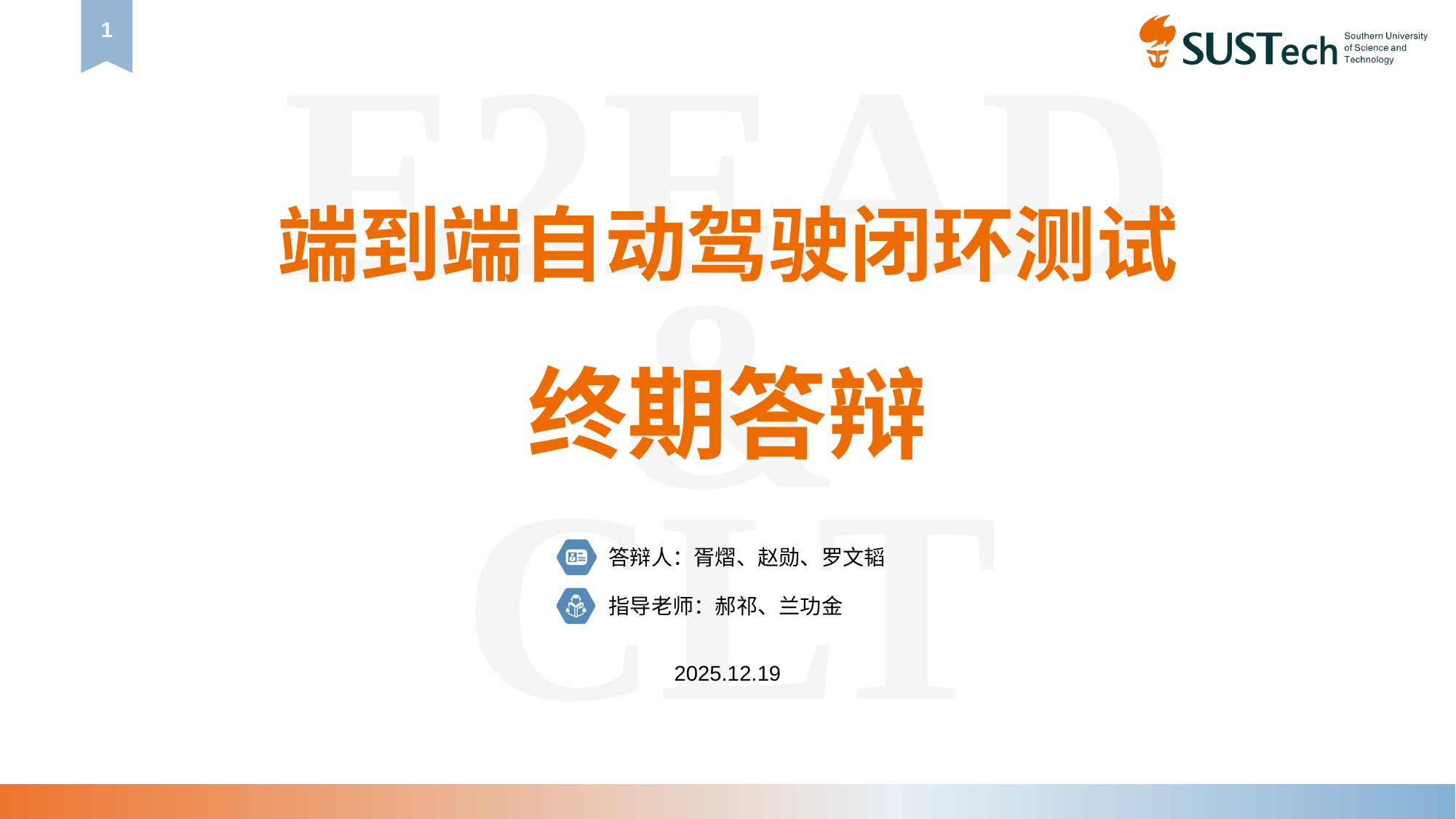

端到端自动驾驶闭环测试
终期答辩
答辩人：胥熠、赵勋、罗文韬

指导老师：郝祁、兰功金

2025.12.19